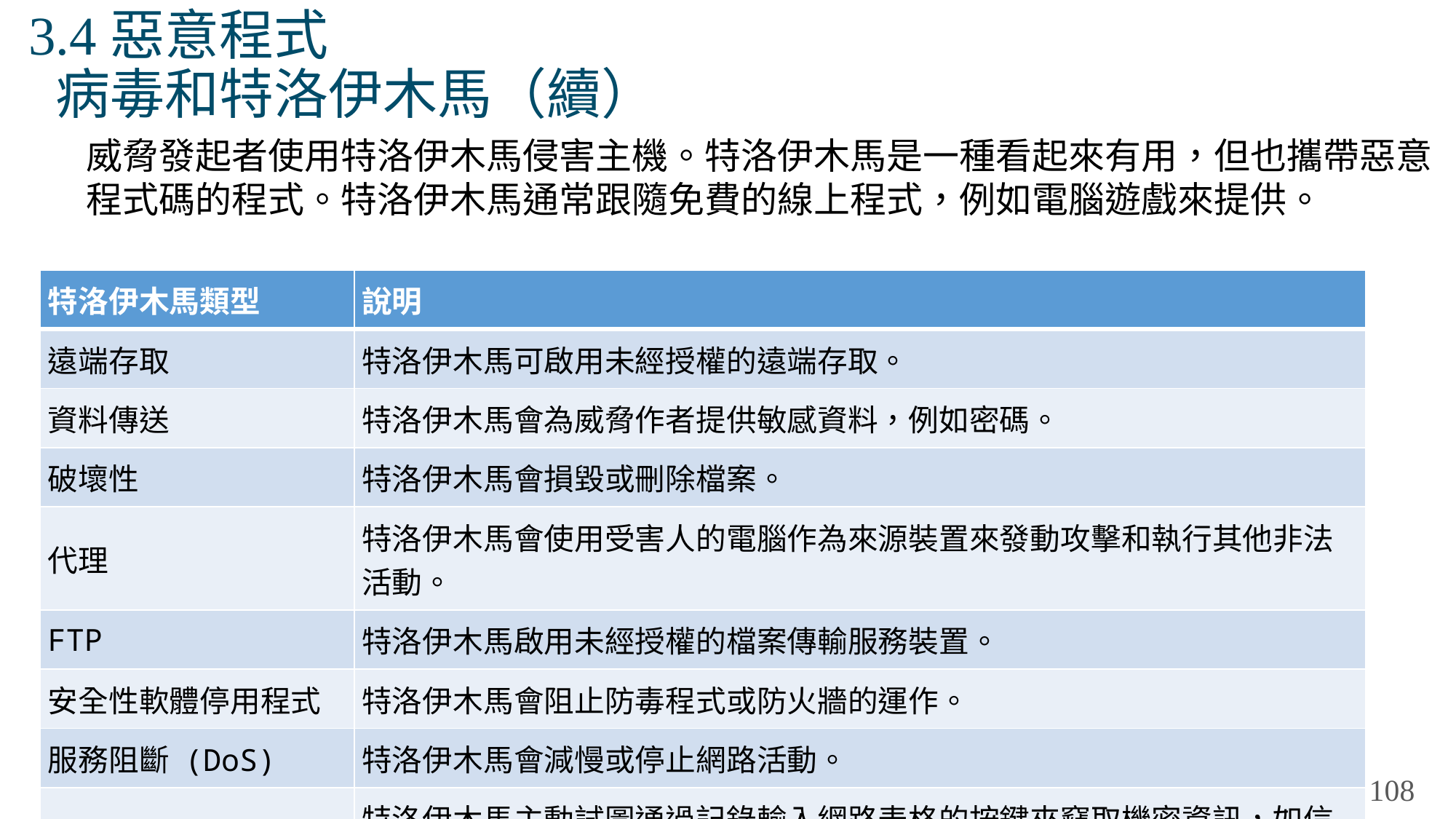

# 3.4惡意程式 病毒和特洛伊木馬（續）
威脅發起者使用特洛伊木馬侵害主機。特洛伊木馬是一種看起來有用，但也攜帶惡意程式碼的程式。特洛伊木馬通常跟隨免費的線上程式，例如電腦遊戲來提供。
| 特洛伊木馬類型 | 說明 |
| --- | --- |
| 遠端存取 | 特洛伊木馬可啟用未經授權的遠端存取。 |
| 資料傳送 | 特洛伊木馬會為威脅作者提供敏感資料，例如密碼。 |
| 破壞性 | 特洛伊木馬會損毀或刪除檔案。 |
| 代理 | 特洛伊木馬會使用受害人的電腦作為來源裝置來發動攻擊和執行其他非法活動。 |
| FTP | 特洛伊木馬啟用未經授權的檔案傳輸服務裝置。 |
| 安全性軟體停用程式 | 特洛伊木馬會阻止防毒程式或防火牆的運作。 |
| 服務阻斷 (DoS) | 特洛伊木馬會減慢或停止網路活動。 |
| 鍵盤記錄器 | 特洛伊木馬主動試圖通過記錄輸入網路表格的按鍵來竊取機密資訊，如信用卡號碼。 |
108